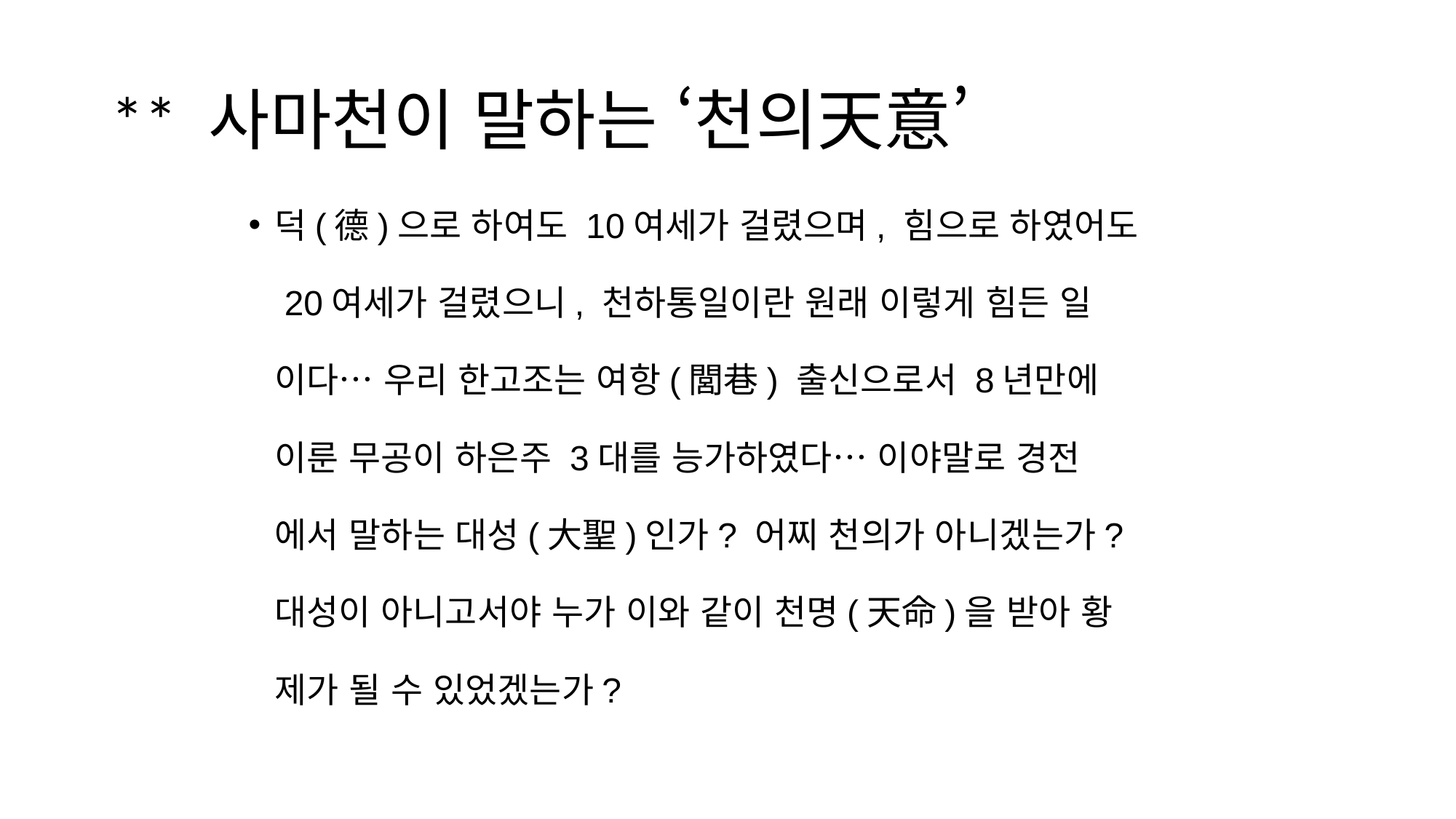

# ** 사마천이 말하는 ‘천의天意’
덕(德)으로 하여도 10여세가 걸렸으며, 힘으로 하였어도
	 20여세가 걸렸으니, 천하통일이란 원래 이렇게 힘든 일
	이다… 우리 한고조는 여항(閭巷) 출신으로서 8년만에
	이룬 무공이 하은주 3대를 능가하였다… 이야말로 경전
	에서 말하는 대성(大聖)인가? 어찌 천의가 아니겠는가?
	대성이 아니고서야 누가 이와 같이 천명(天命)을 받아 황
	제가 될 수 있었겠는가?